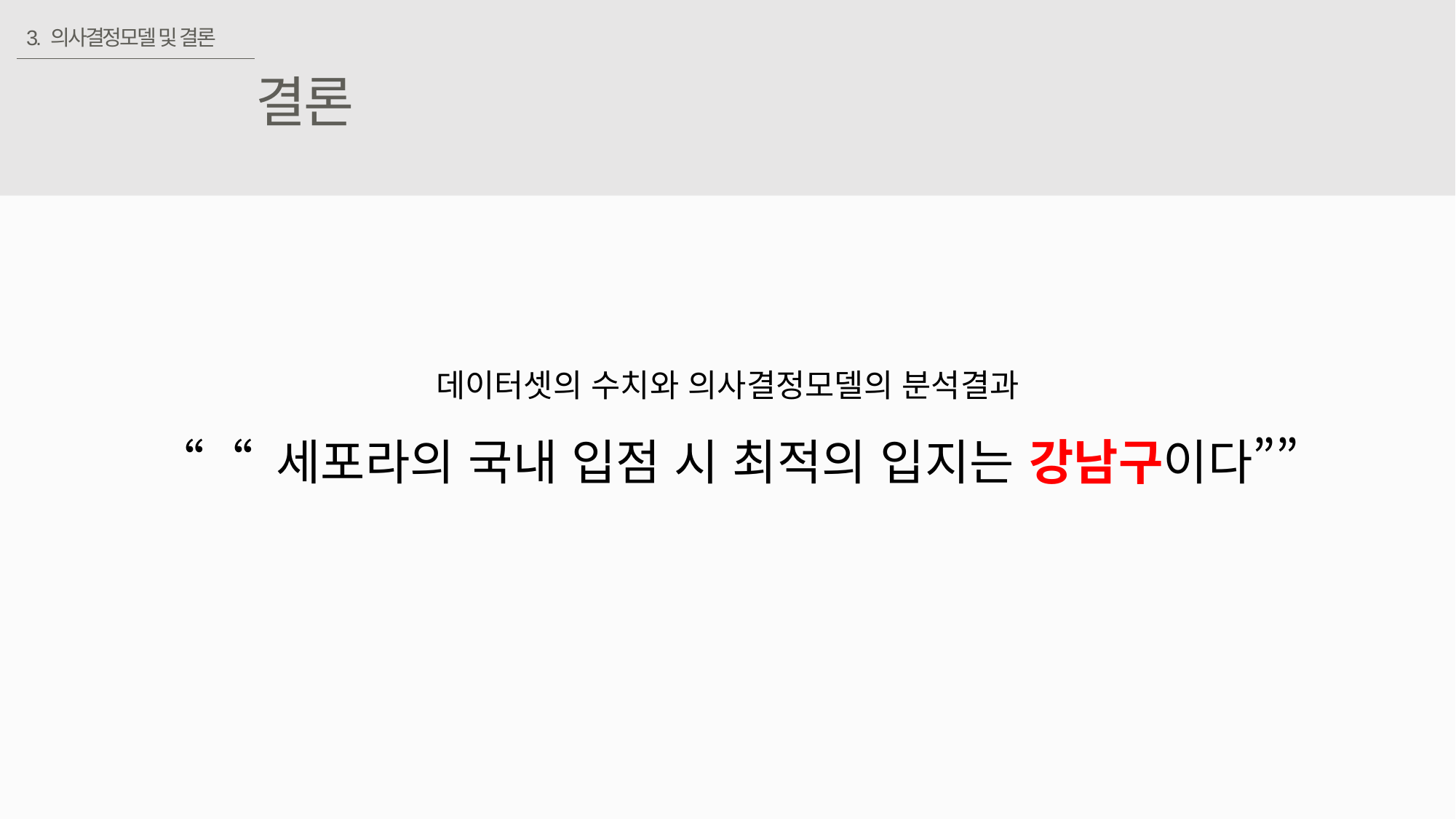

3. 의사결정모델 및 결론
결론
데이터셋의 수치와 의사결정모델의 분석결과
““ 세포라의 국내 입점 시 최적의 입지는 강남구이다””